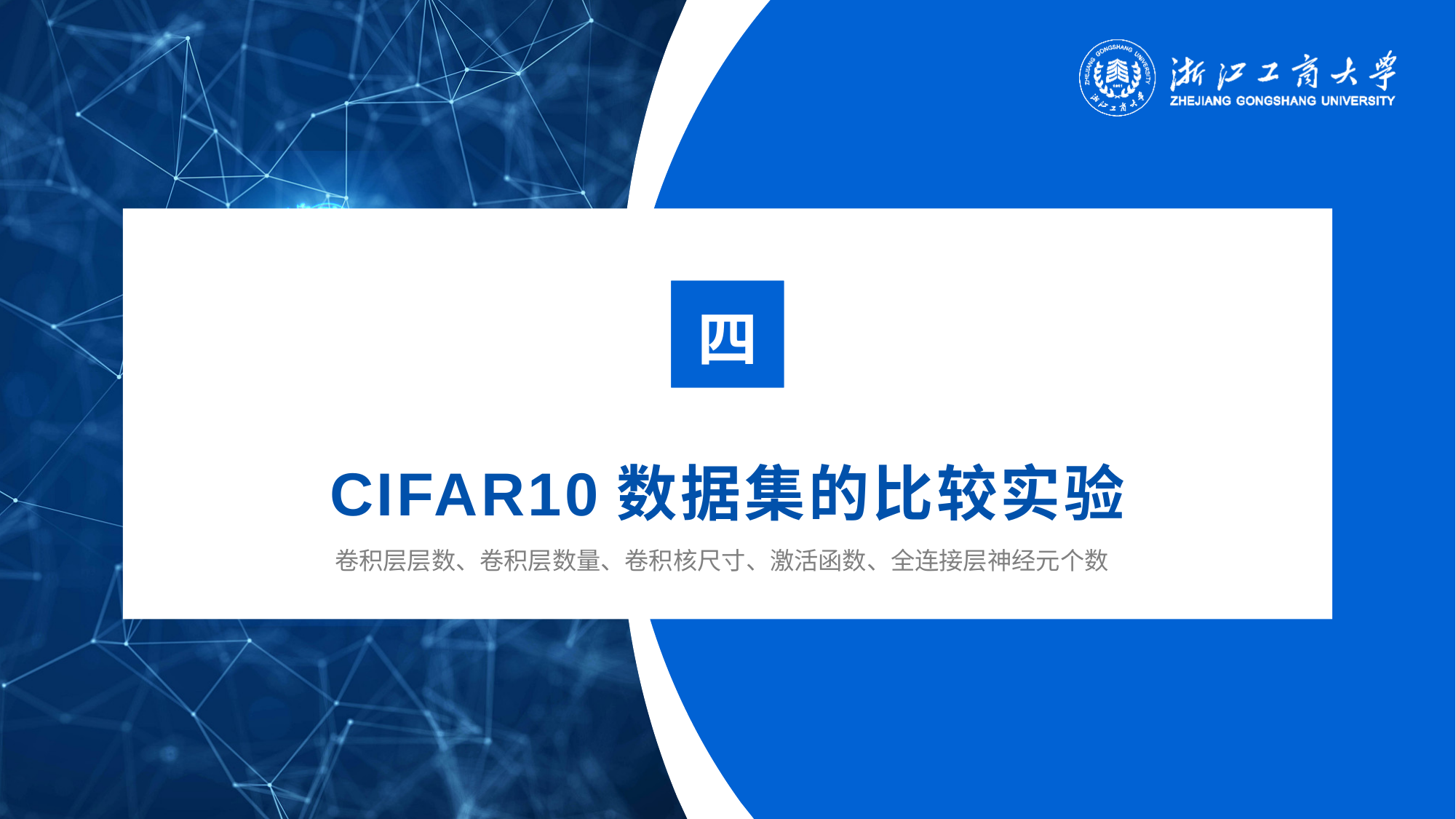

四
CIFAR10数据集的比较实验
卷积层层数、卷积层数量、卷积核尺寸、激活函数、全连接层神经元个数